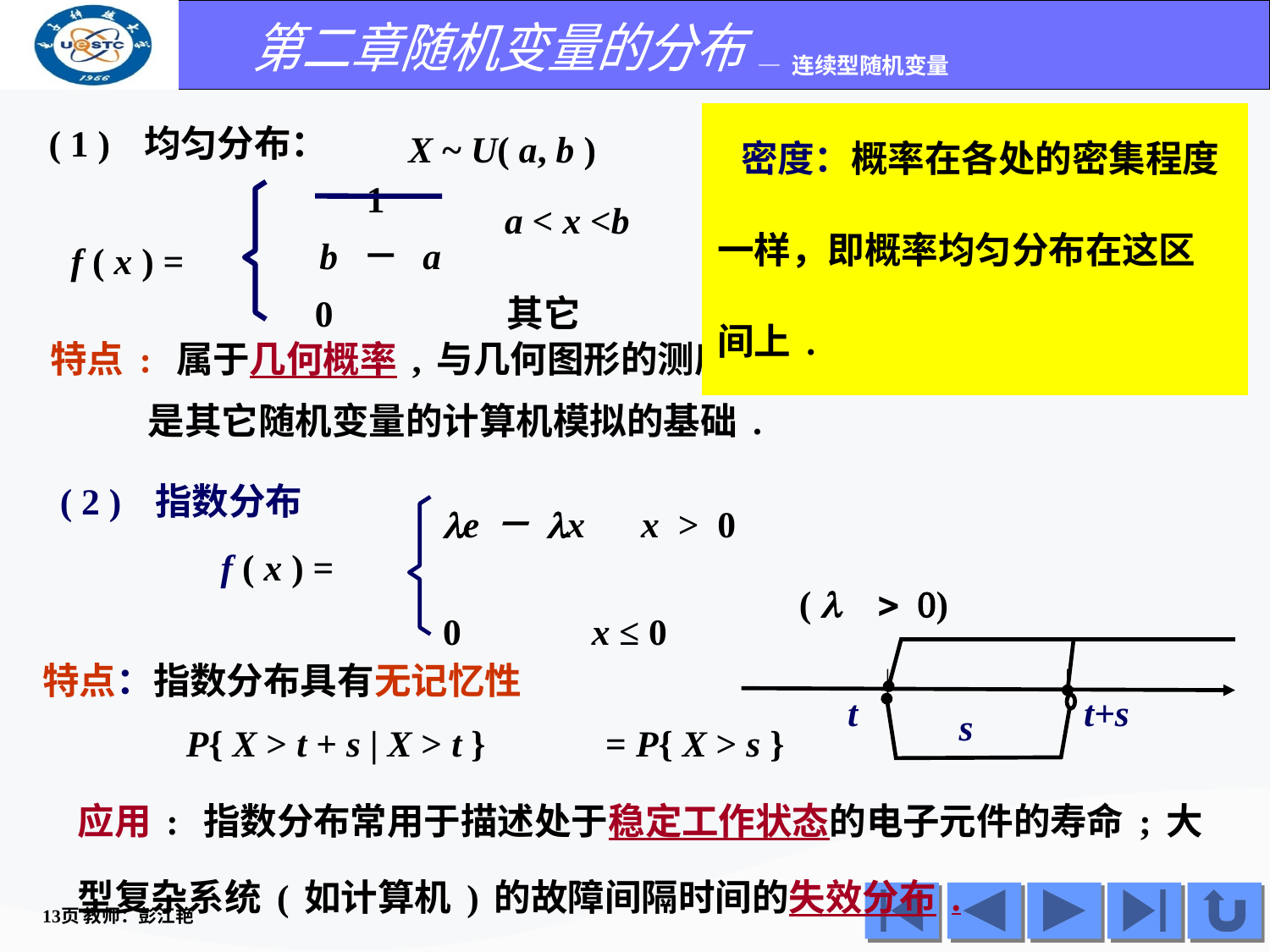

密度：概率在各处的密集程度一样，即概率均匀分布在这区间上.
( 1 )  均匀分布：
X ~ U( a, b )
1
 b － a

a < x <b
0                 其它

f ( x ) =
特点: 属于几何概率,与几何图形的测度有关;
          是其它随机变量的计算机模拟的基础.
 ( 2 )  指数分布
λe－λx      x  >  0
0              x ≤ 0

f ( x ) =
( λ  > 0)

t

s

t+s
   特点：指数分布具有无记忆性

  P{ X > t + s | X > t }
= P{ X > s }
应用: 指数分布常用于描述处于稳定工作状态的电子元件的寿命;大型复杂系统(如计算机)的故障间隔时间的失效分布.